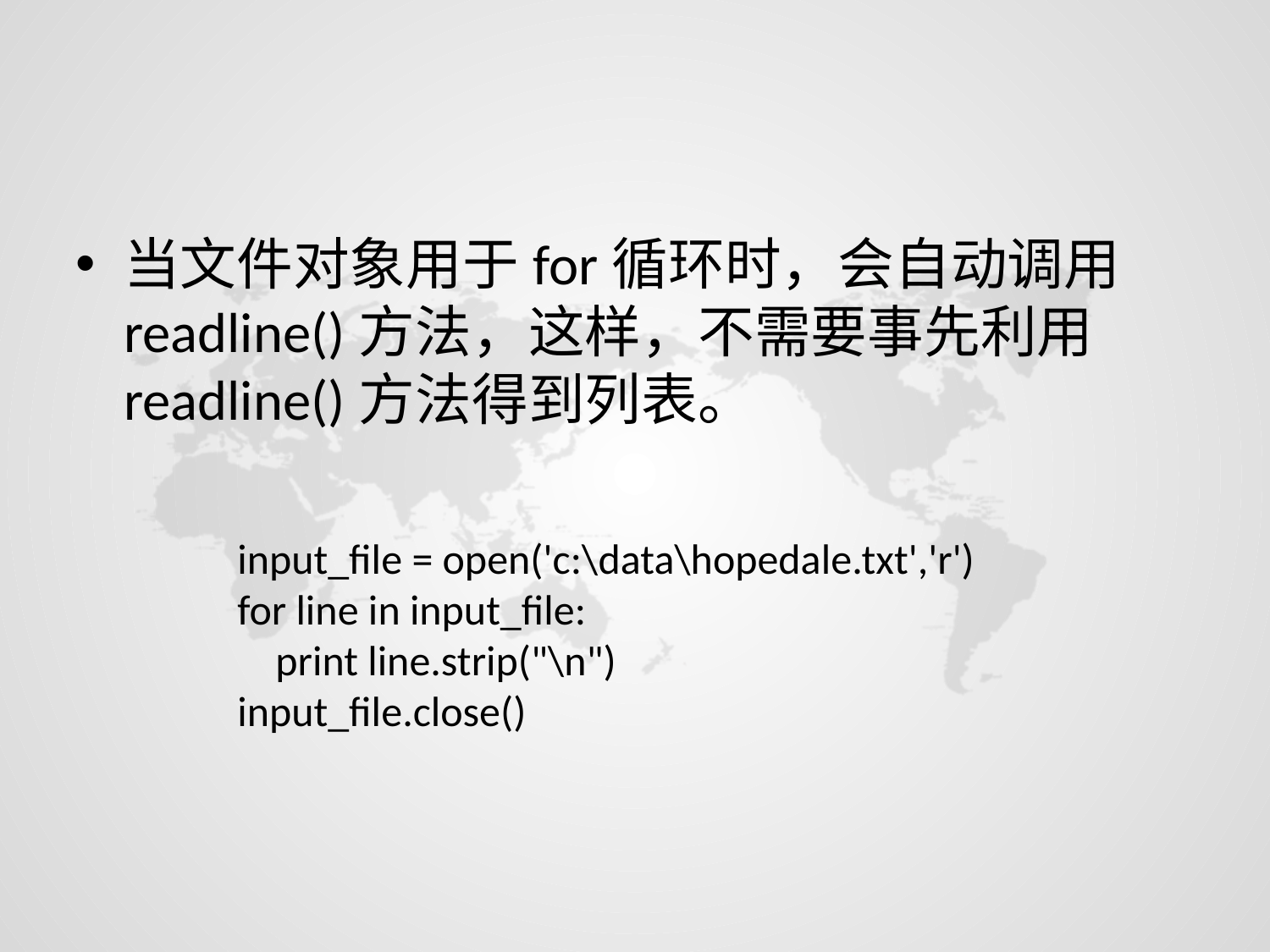

#
当文件对象用于for循环时，会自动调用readline()方法，这样，不需要事先利用readline()方法得到列表。
input_file = open('c:\data\hopedale.txt','r')
for line in input_file:
    print line.strip("\n")
input_file.close()